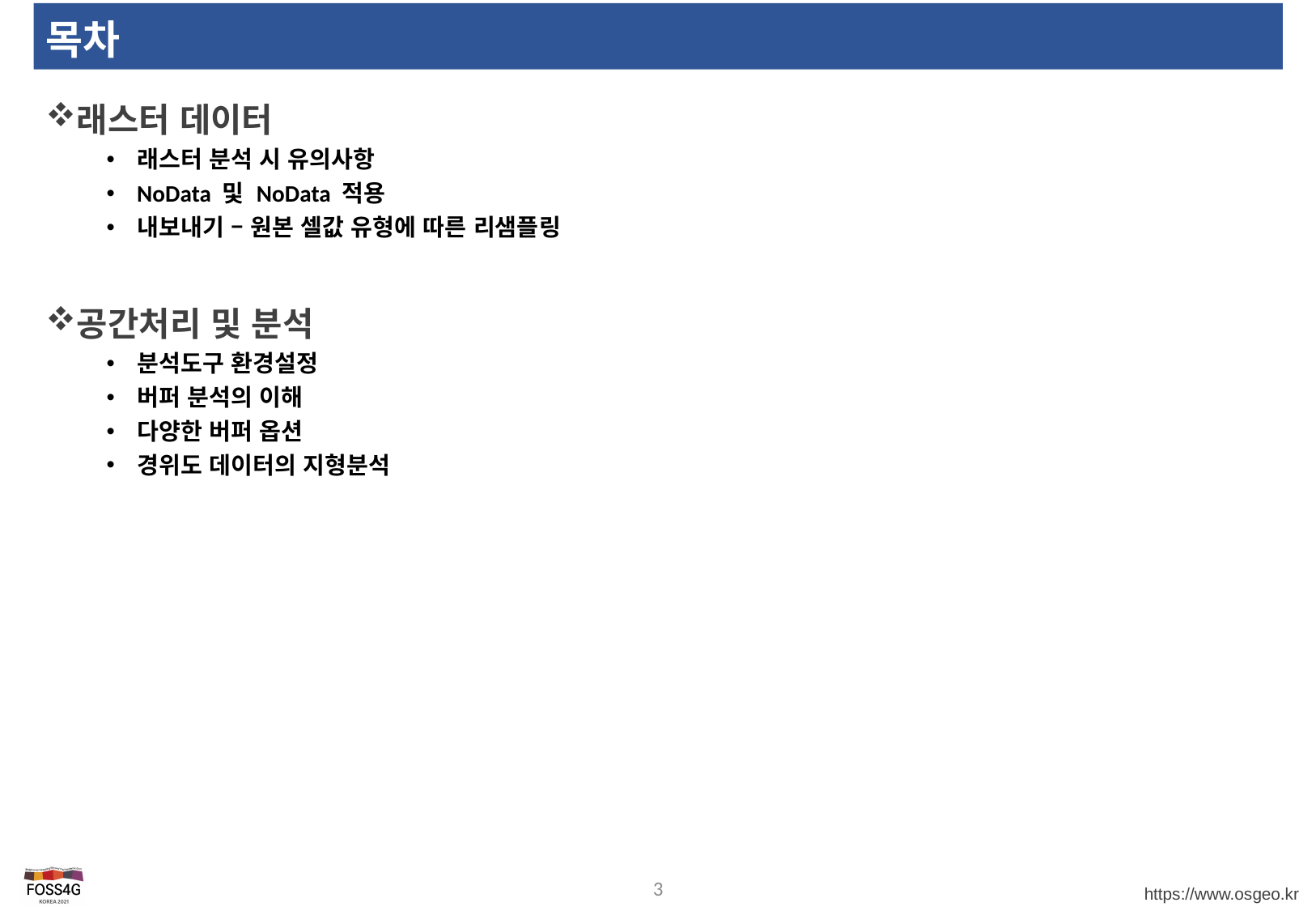

# 목차
래스터 데이터
래스터 분석 시 유의사항
NoData 및 NoData 적용
내보내기 – 원본 셀값 유형에 따른 리샘플링

공간처리 및 분석
분석도구 환경설정
버퍼 분석의 이해
다양한 버퍼 옵션
경위도 데이터의 지형분석

3